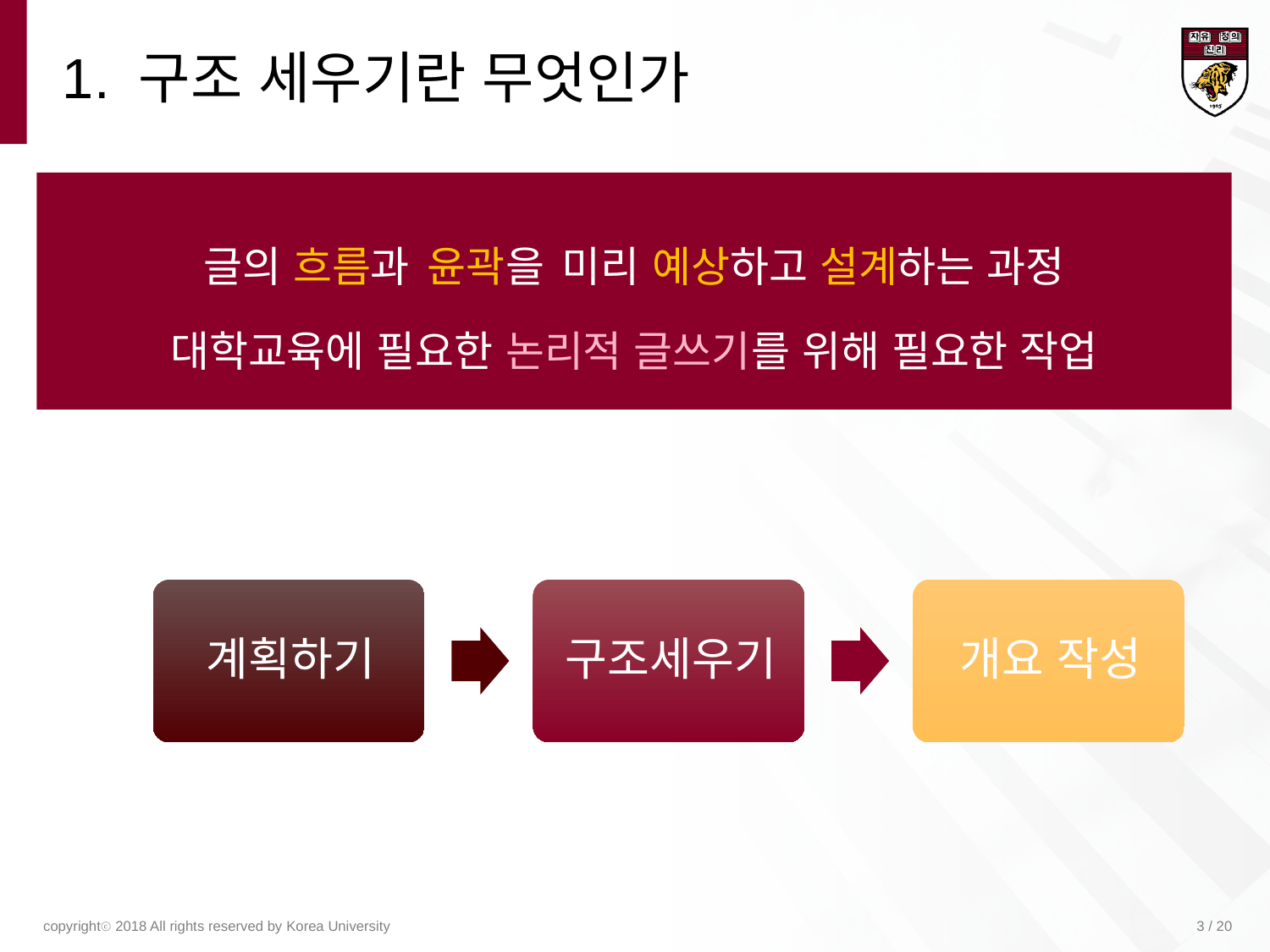

1. 구조 세우기란 무엇인가
글의 흐름과  윤곽을  미리 예상하고 설계하는 과정
대학교육에 필요한 논리적 글쓰기를 위해 필요한 작업
계획하기

구조세우기

개요 작성